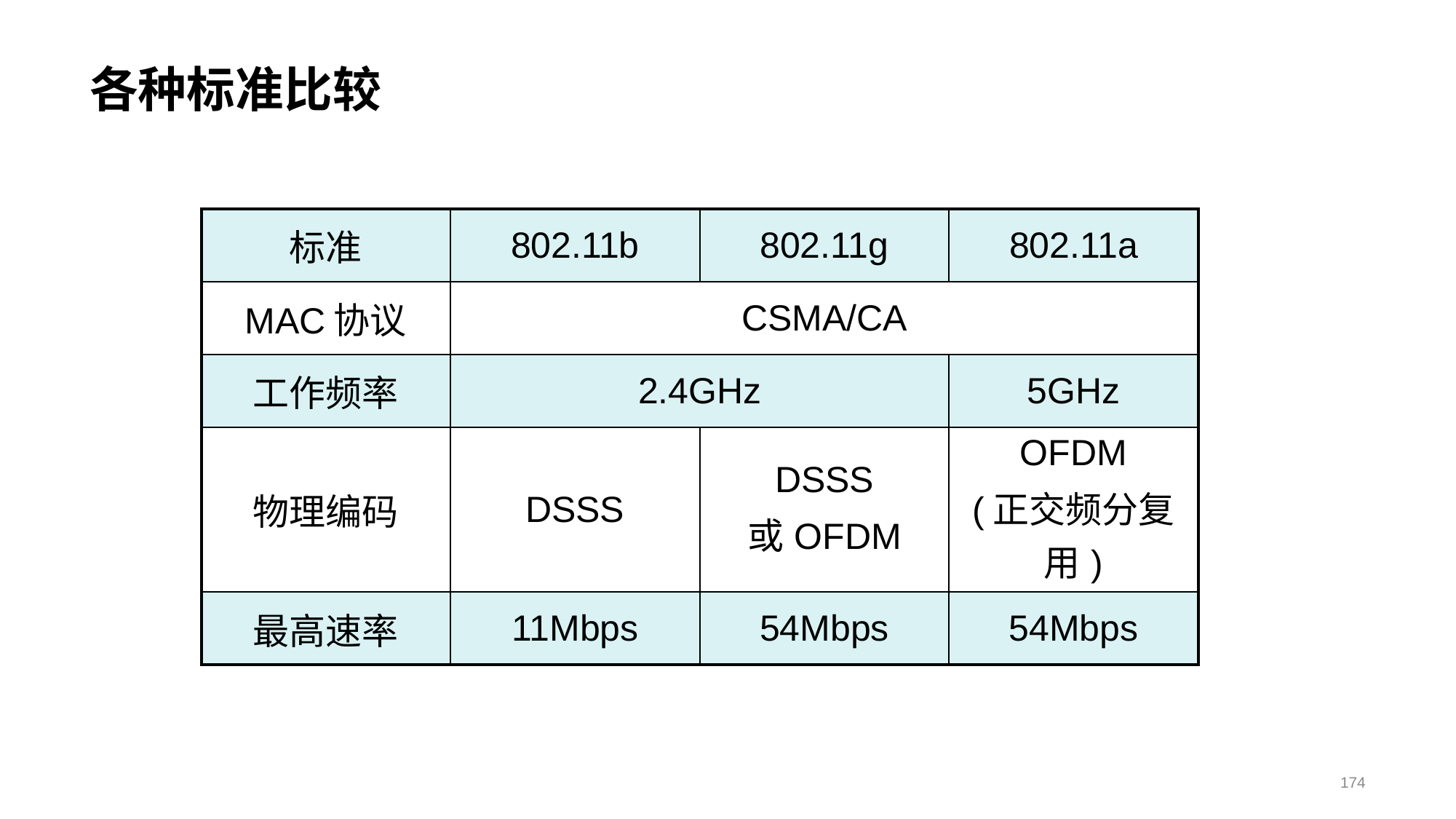

# 各种标准比较
| 标准 | 802.11b | 802.11g | 802.11a |
| --- | --- | --- | --- |
| MAC协议 | CSMA/CA |  |  |
| 工作频率 | 2.4GHz |  | 5GHz |
| 物理编码 | DSSS | DSSS 或OFDM | OFDM (正交频分复用) |
| 最高速率 | 11Mbps | 54Mbps | 54Mbps |
174